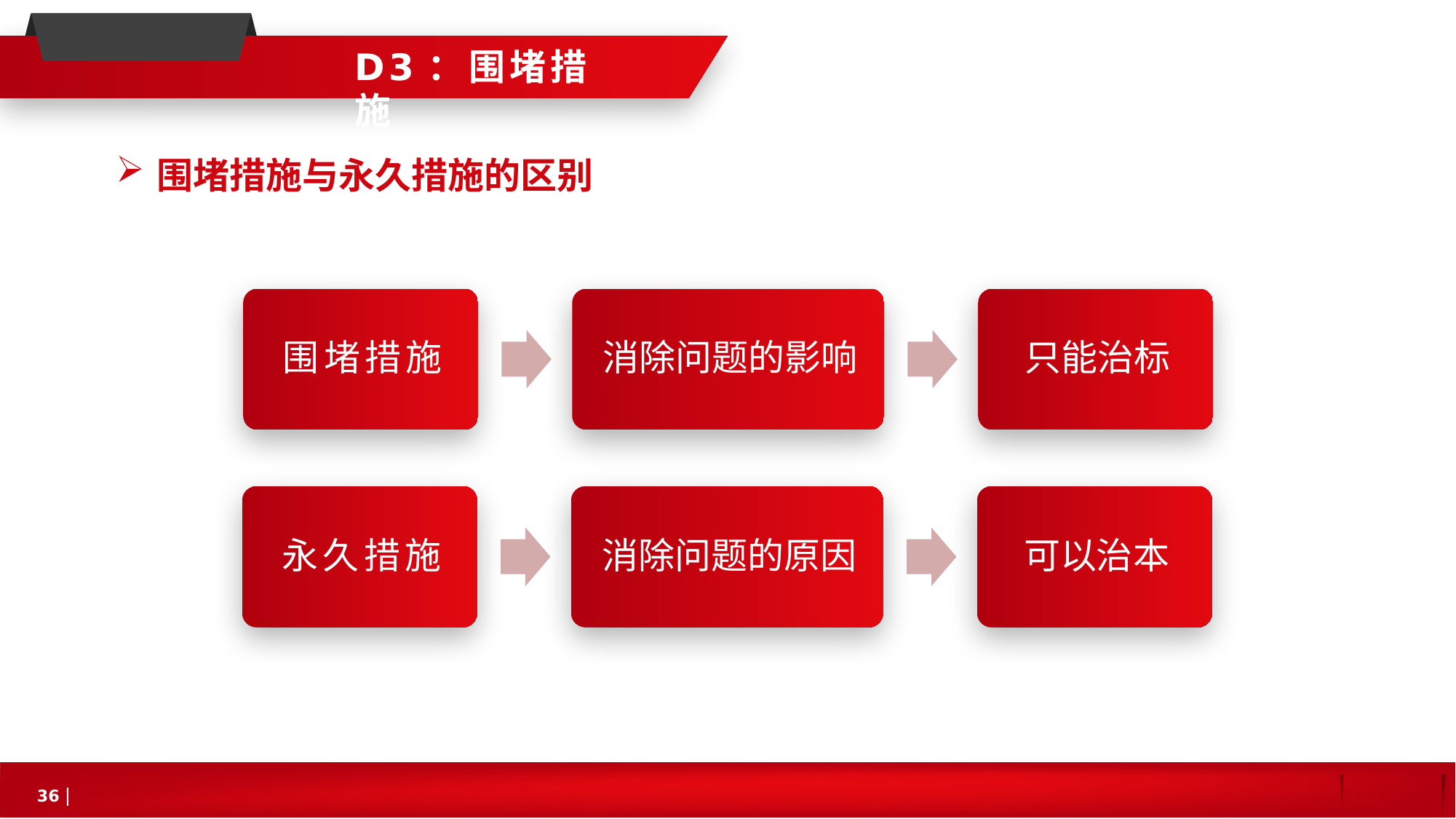

D3：围堵措施
围堵措施与永久措施的区别
围堵措施

消除问题的影响

只能治标
永久措施

消除问题的原因

可以治本